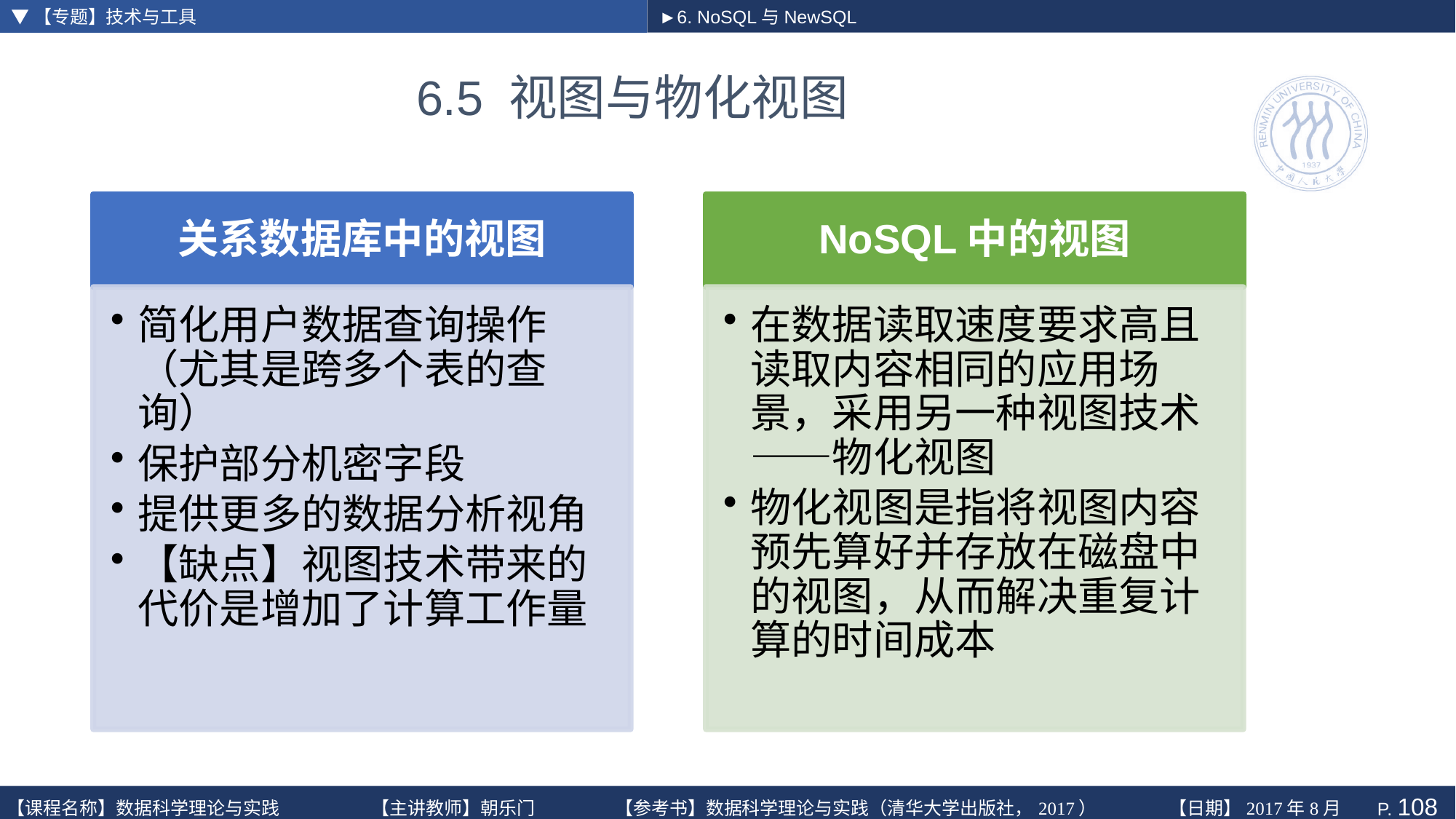

▼【专题】技术与工具
►6. NoSQL与NewSQL
# 6.5 视图与物化视图
关系数据库中的视图
简化用户数据查询操作（尤其是跨多个表的查询）
保护部分机密字段
提供更多的数据分析视角
【缺点】视图技术带来的代价是增加了计算工作量
NoSQL中的视图
在数据读取速度要求高且读取内容相同的应用场景，采用另一种视图技术——物化视图
物化视图是指将视图内容预先算好并存放在磁盘中的视图，从而解决重复计算的时间成本